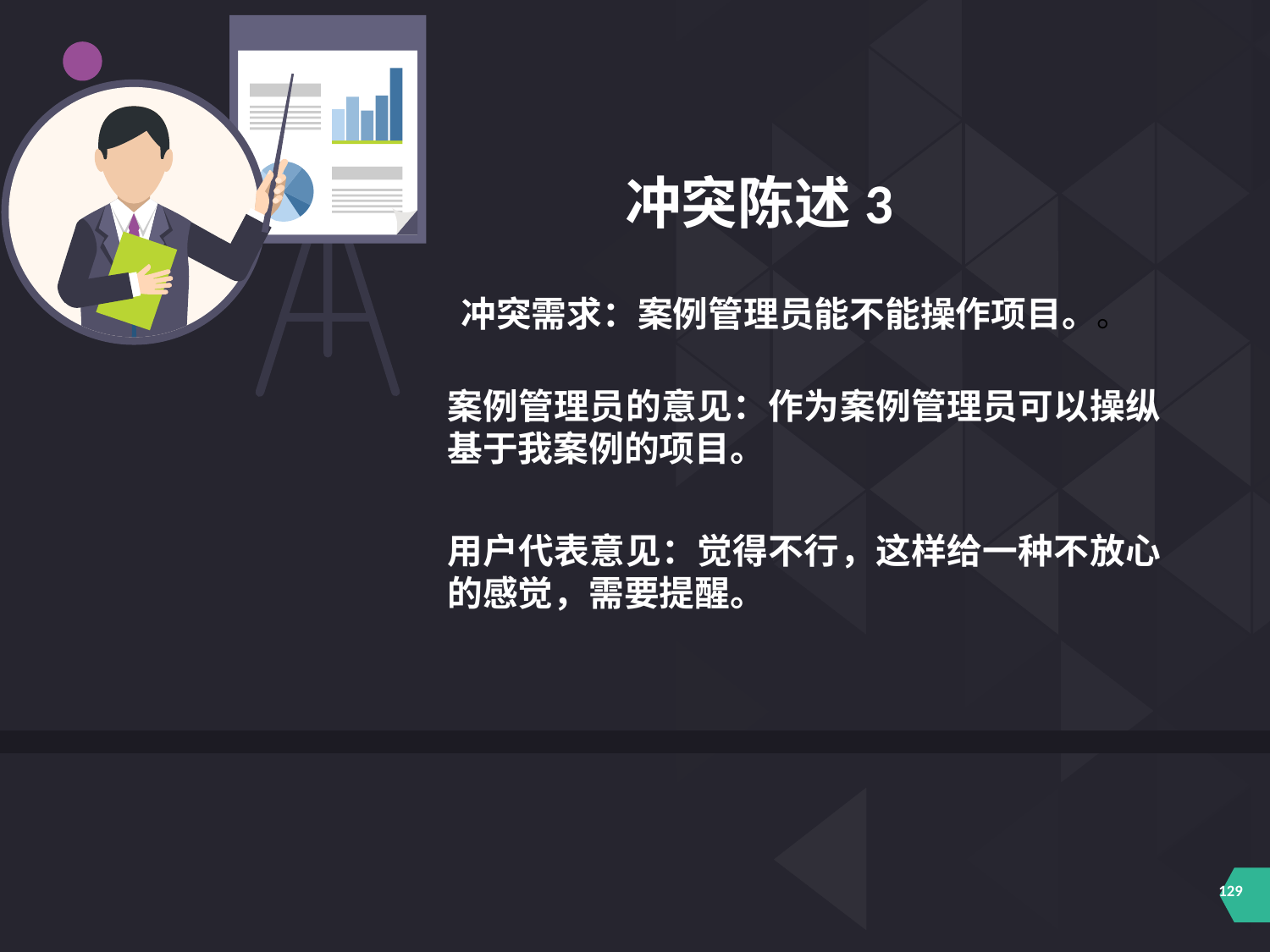

冲突陈述3
冲突需求：案例管理员能不能操作项目。。
案例管理员的意见：作为案例管理员可以操纵基于我案例的项目。
用户代表意见：觉得不行，这样给一种不放心的感觉，需要提醒。